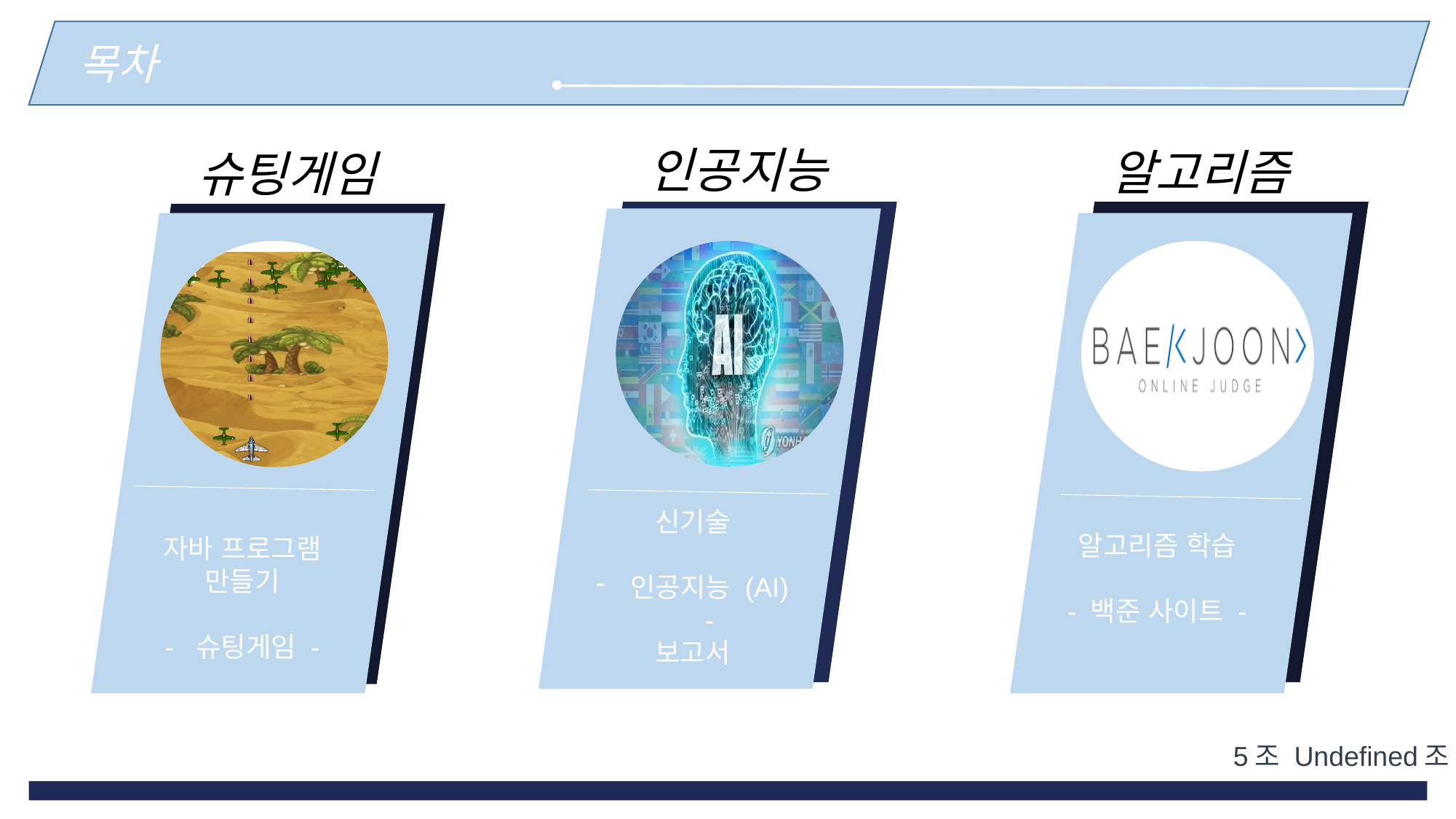

목차

인공지능
알고리즘
슈팅게임

자바 프로그램
만들기

-  슈팅게임 -
신기술

인공지능 (AI) -
보고서
알고리즘 학습

- 백준 사이트 -
5조 Undefined조